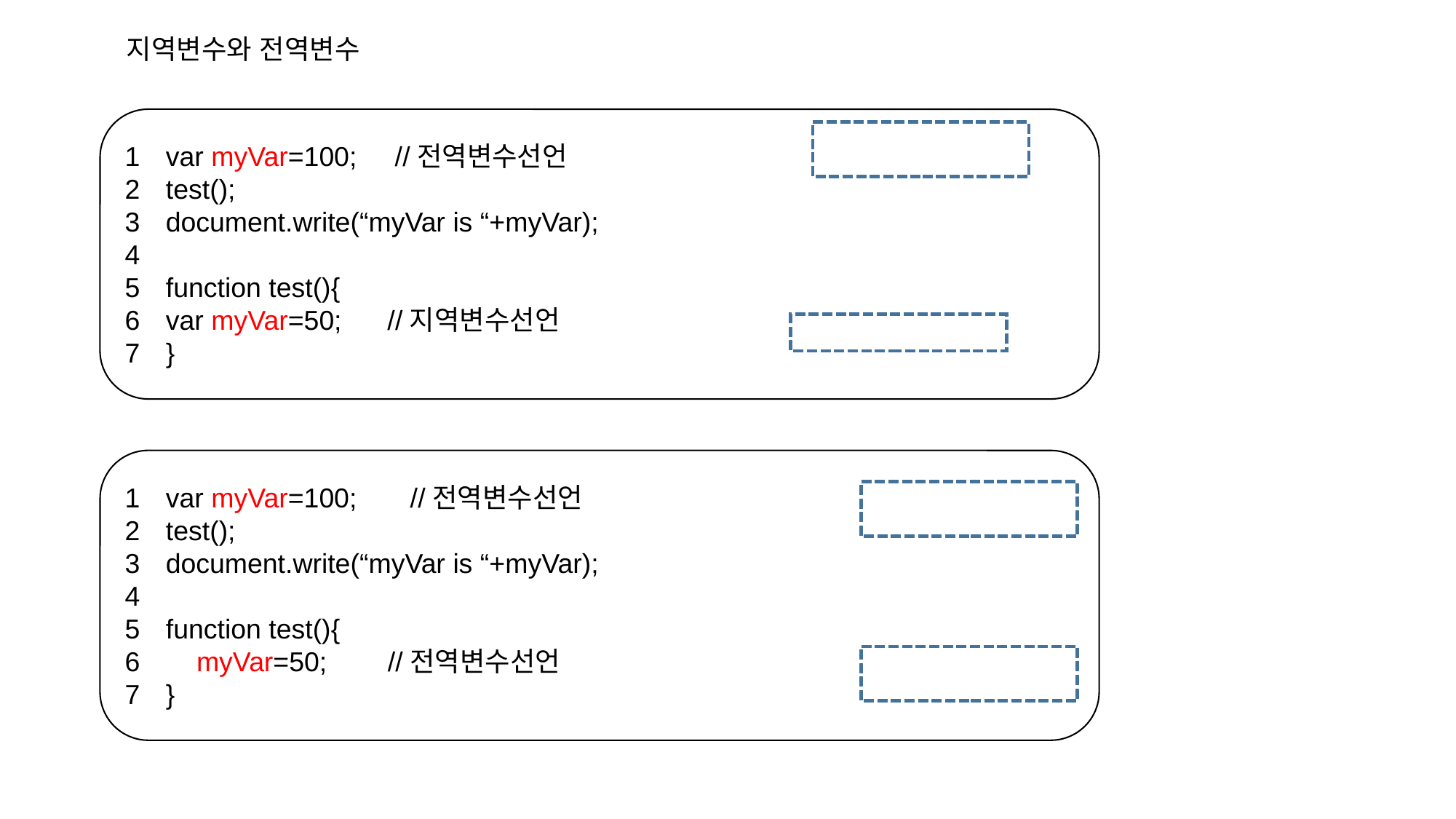

지역변수와 전역변수
var myVar=100;     //전역변수선언
test();
document.write(“myVar is “+myVar);

function test(){
var myVar=50;      //지역변수선언
}

var myVar=100;       //전역변수선언
test();
document.write(“myVar is “+myVar);

function test(){
    myVar=50;        //전역변수선언
}